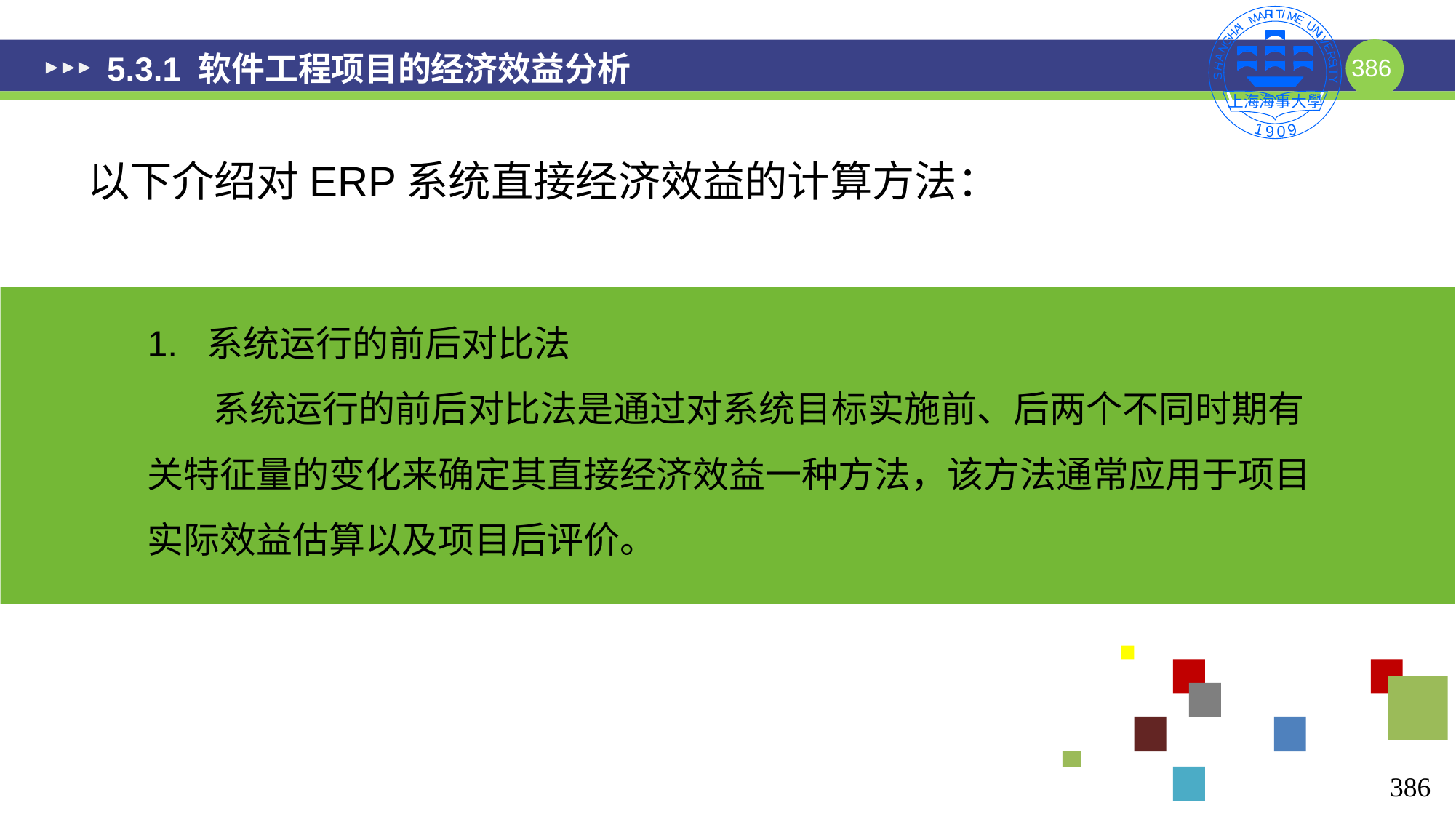

# 5.3.1 软件工程项目的经济效益分析
以下介绍对ERP系统直接经济效益的计算方法：

1.  系统运行的前后对比法
       系统运行的前后对比法是通过对系统目标实施前、后两个不同时期有关特征量的变化来确定其直接经济效益一种方法，该方法通常应用于项目实际效益估算以及项目后评价。

386
386